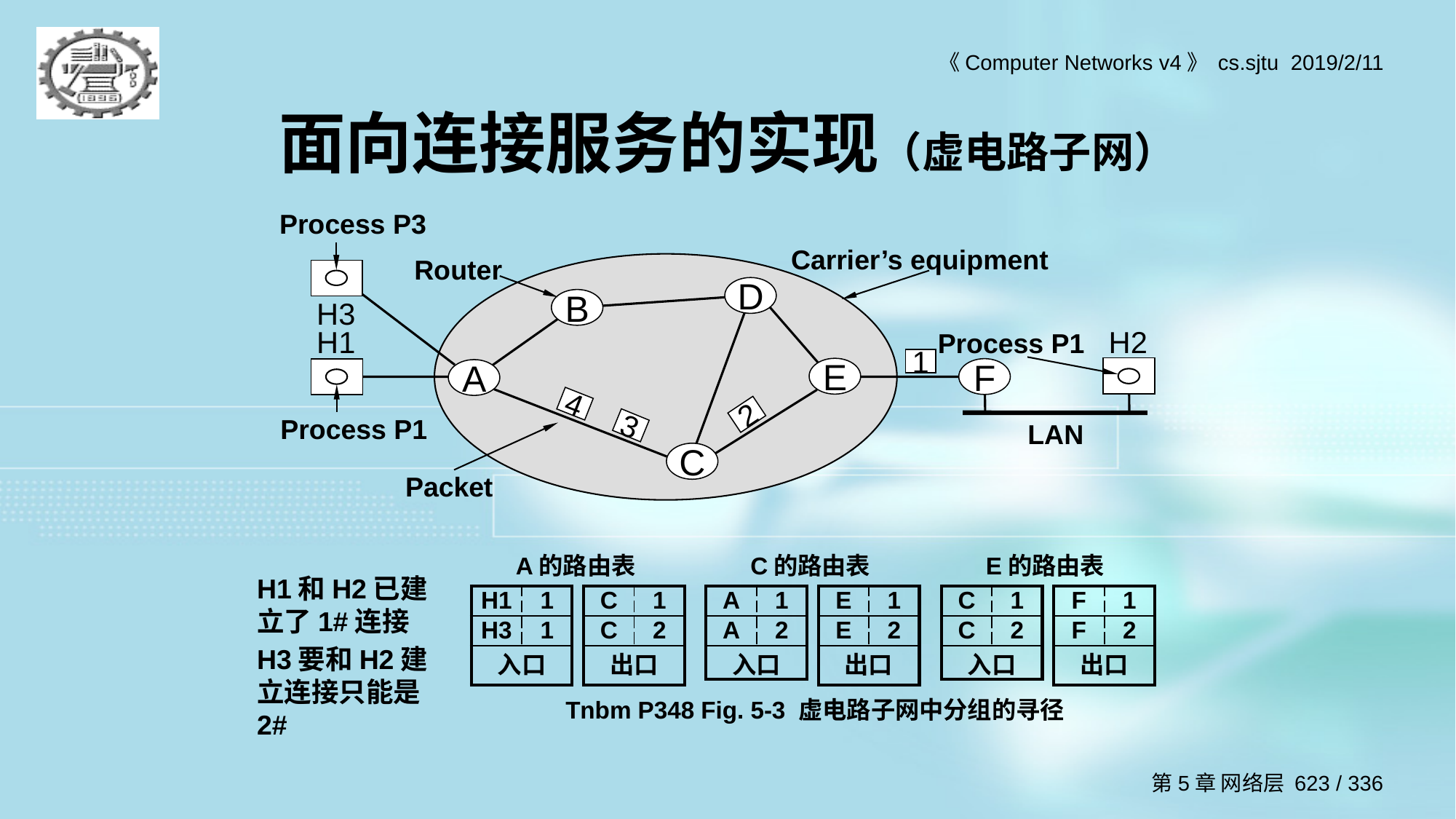

# 面向连接服务的实现（虚电路子网）
Process P3
Carrier’s equipment

Router

D
H3
B

H2
H1

Process P1
1

E
F

A

4

2
Process P1

LAN
3

C
Packet
A的路由表
C的路由表
E的路由表
H1和H2已建立了1#连接
H3要和H2建立连接只能是2#
| H1 | 1 |
| --- | --- |
| H3 | 1 |
| 入口 |  |
| C | 1 |
| --- | --- |
| C | 2 |
| 出口 |  |
| A | 1 |
| --- | --- |
| A | 2 |
| 入口 |  |
| E | 1 |
| --- | --- |
| E | 2 |
| 出口 |  |
| C | 1 |
| --- | --- |
| C | 2 |
| 入口 |  |
| F | 1 |
| --- | --- |
| F | 2 |
| 出口 |  |
Tnbm P348 Fig. 5-3 虚电路子网中分组的寻径